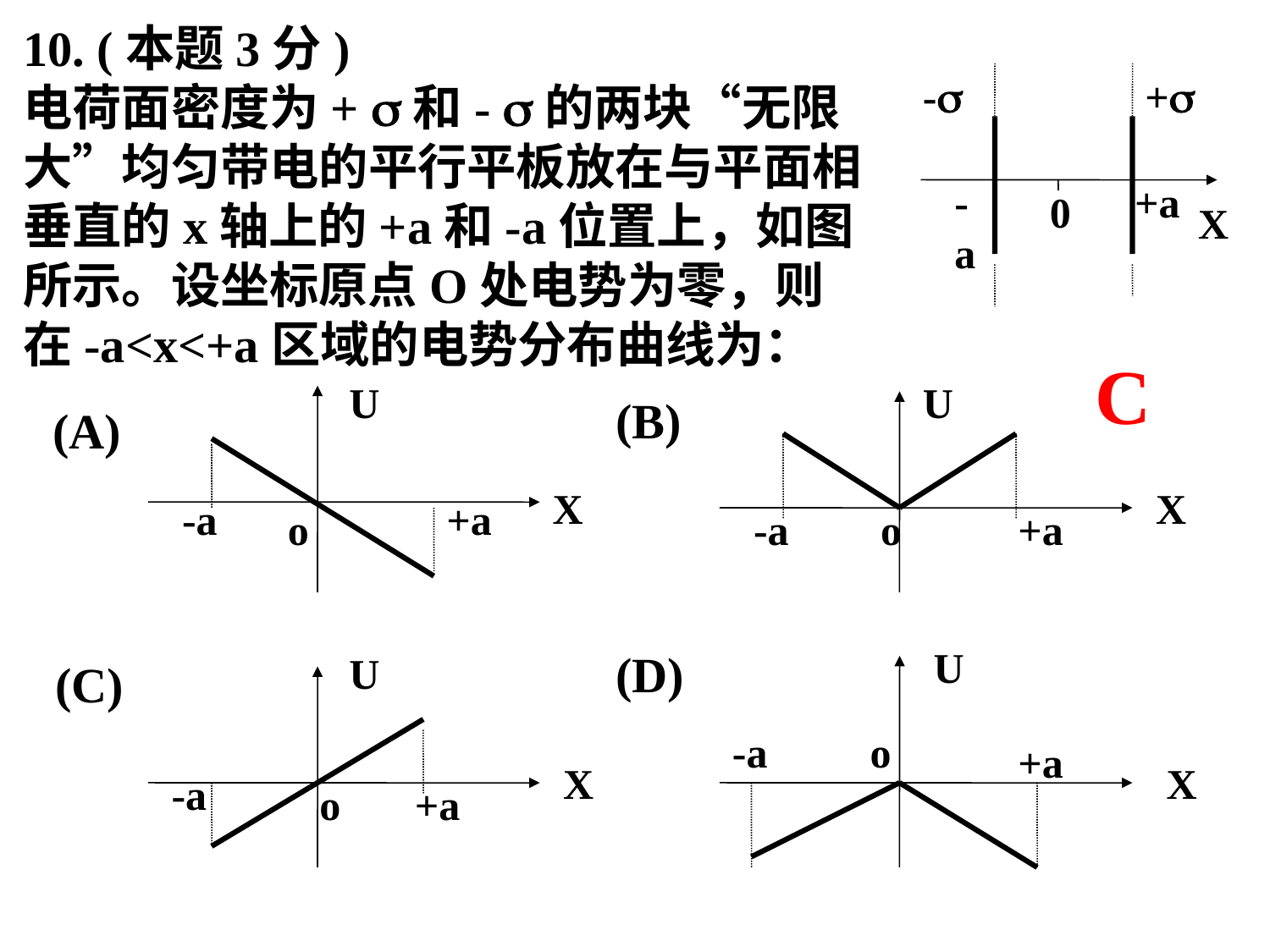

10. (本题3分)
电荷面密度为+ σ和- σ的两块“无限大”均匀带电的平行平板放在与平面相垂直的x轴上的+a和-a位置上，如图所示。设坐标原点O处电势为零，则在-a<x<+a区域的电势分布曲线为：
-σ

+σ

-a
+a

0

X

C

U

X
-a
+a
o

U

X
-a
o
+a

(B)
(A)
U

-a
o
+a
X

(D)
U

X
-a
o
+a

(C)